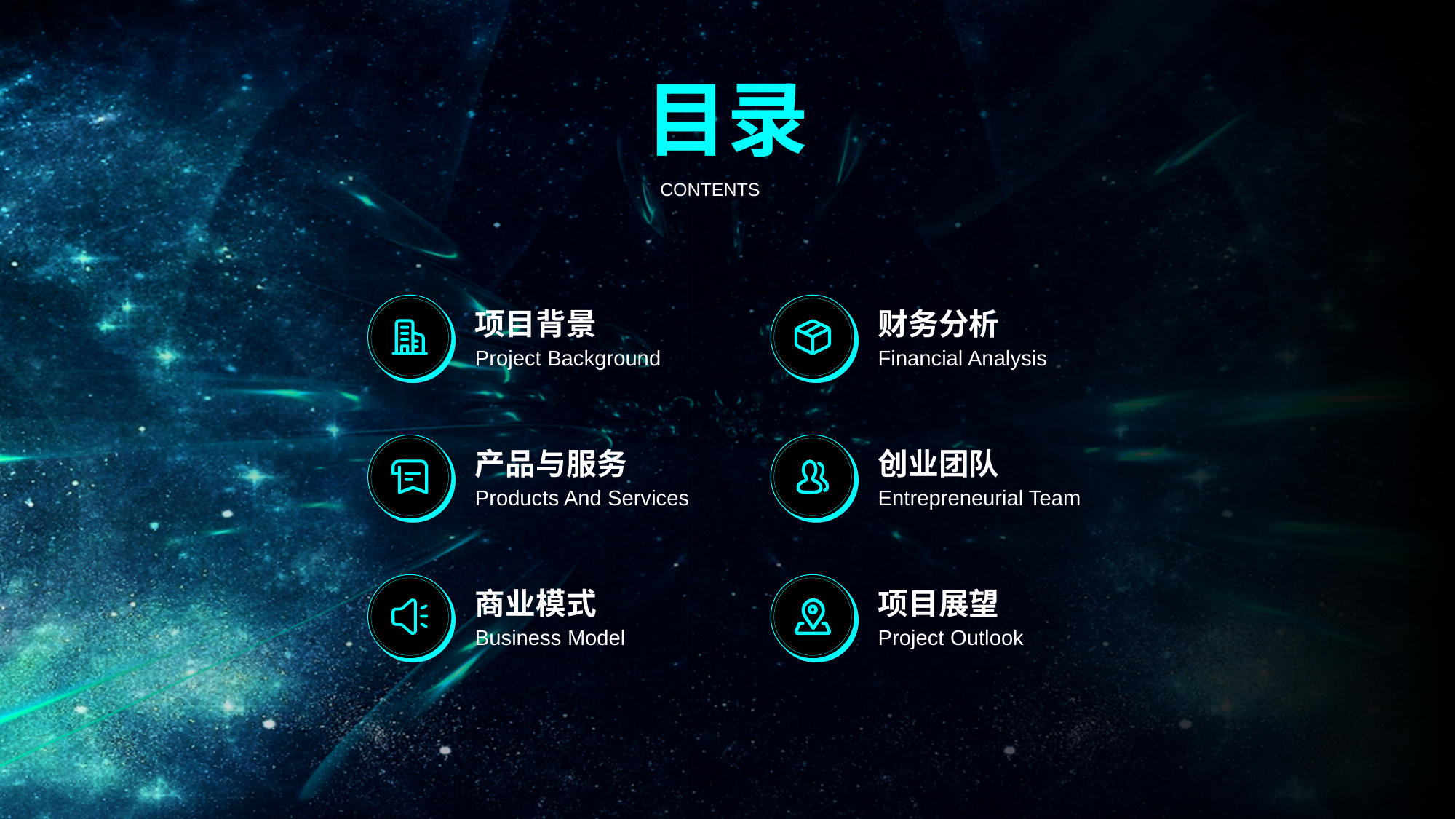

目录
CONTENTS

项目背景
财务分析

Project Background
Financial Analysis

产品与服务
创业团队

Products And Services
Entrepreneurial Team

商业模式
项目展望

Business Model
Project Outlook